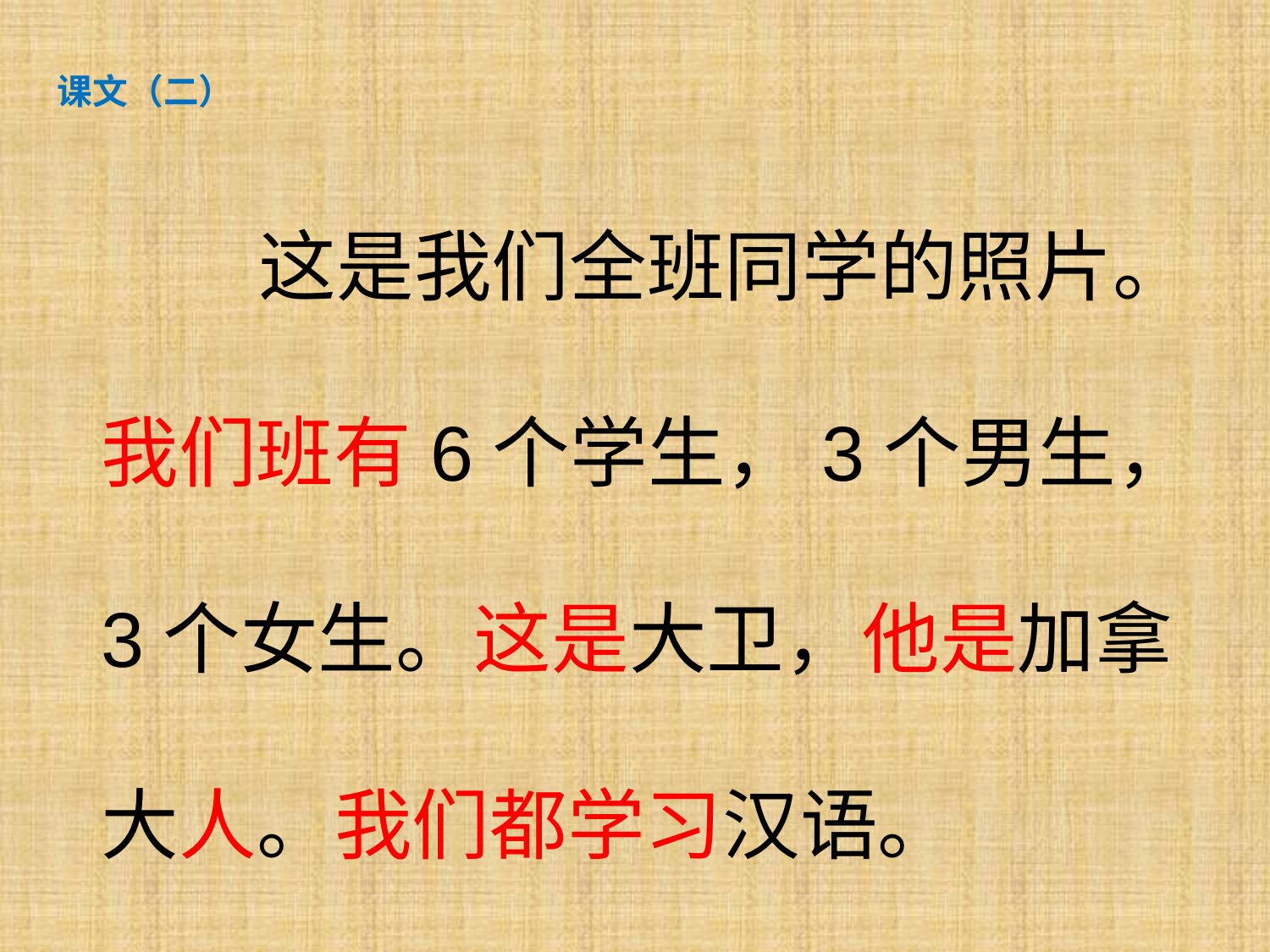

课文（二）
        这是我们全班同学的照片。我们班有6个学生，3个男生，3个女生。这是大卫，他是加拿大人。我们都学习汉语。